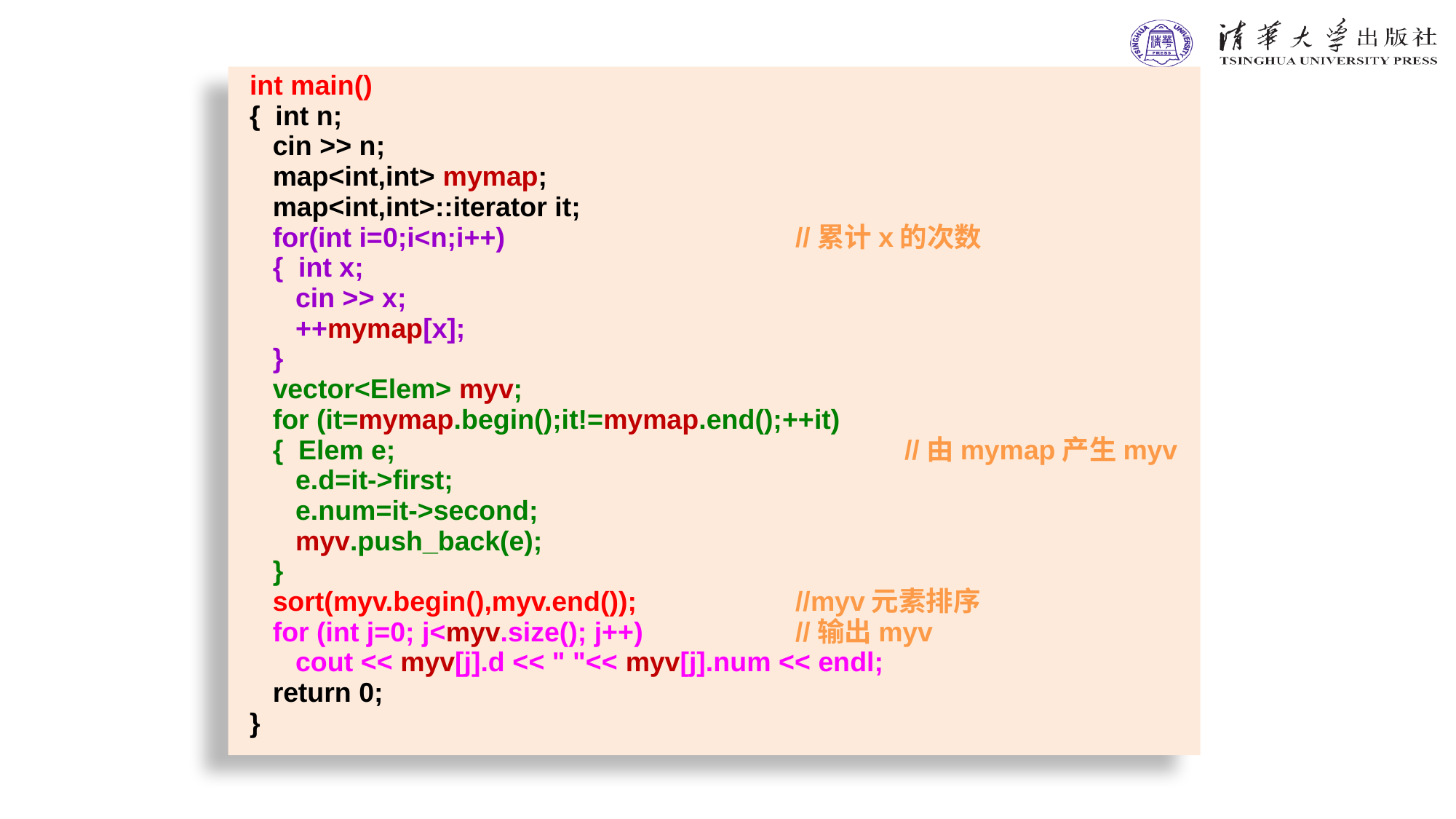

int main()
{  int n;
   cin >> n;
   map<int,int> mymap;
   map<int,int>::iterator it;
   for(int i=0;i<n;i++)			//累计x的次数
   {  int x;
      cin >> x;
      ++mymap[x];
   }
   vector<Elem> myv;
   for (it=mymap.begin();it!=mymap.end();++it)
   {  Elem e;					//由mymap产生myv
      e.d=it->first;
      e.num=it->second;
      myv.push_back(e);
   }
   sort(myv.begin(),myv.end());	 	//myv元素排序
   for (int j=0; j<myv.size(); j++)	 	//输出myv
      cout << myv[j].d << " "<< myv[j].num << endl;
   return 0;
}